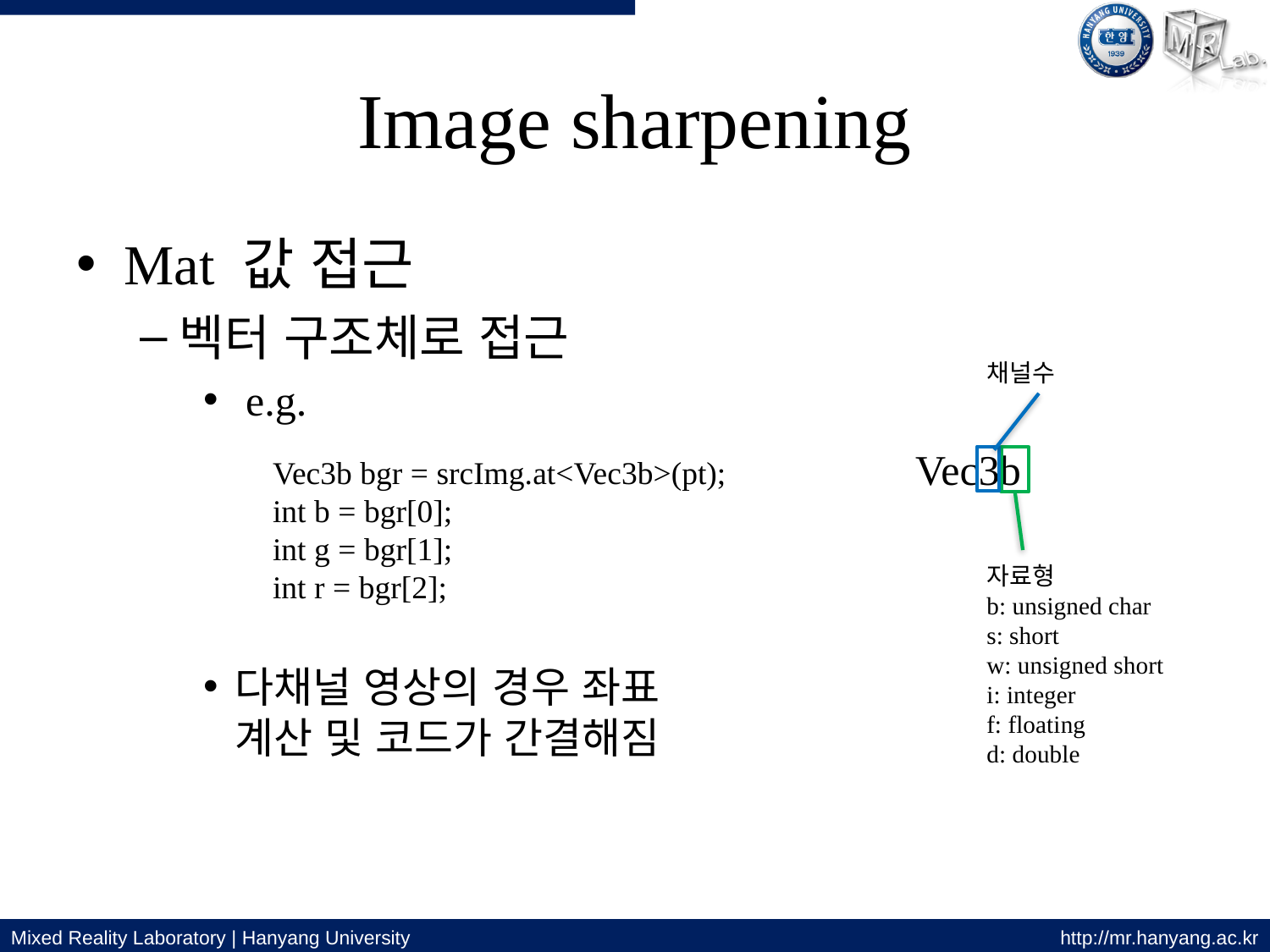

# Image sharpening
Mat 값 접근
벡터 구조체로 접근
 e.g.

다채널 영상의 경우 좌표 계산 및 코드가 간결해짐
채널수
Vec3b
Vec3b bgr = srcImg.at<Vec3b>(pt);
int b = bgr[0];
int g = bgr[1];
int r = bgr[2];

자료형
b: unsigned char
s: short
w: unsigned short
i: integer
f: floating
d: double